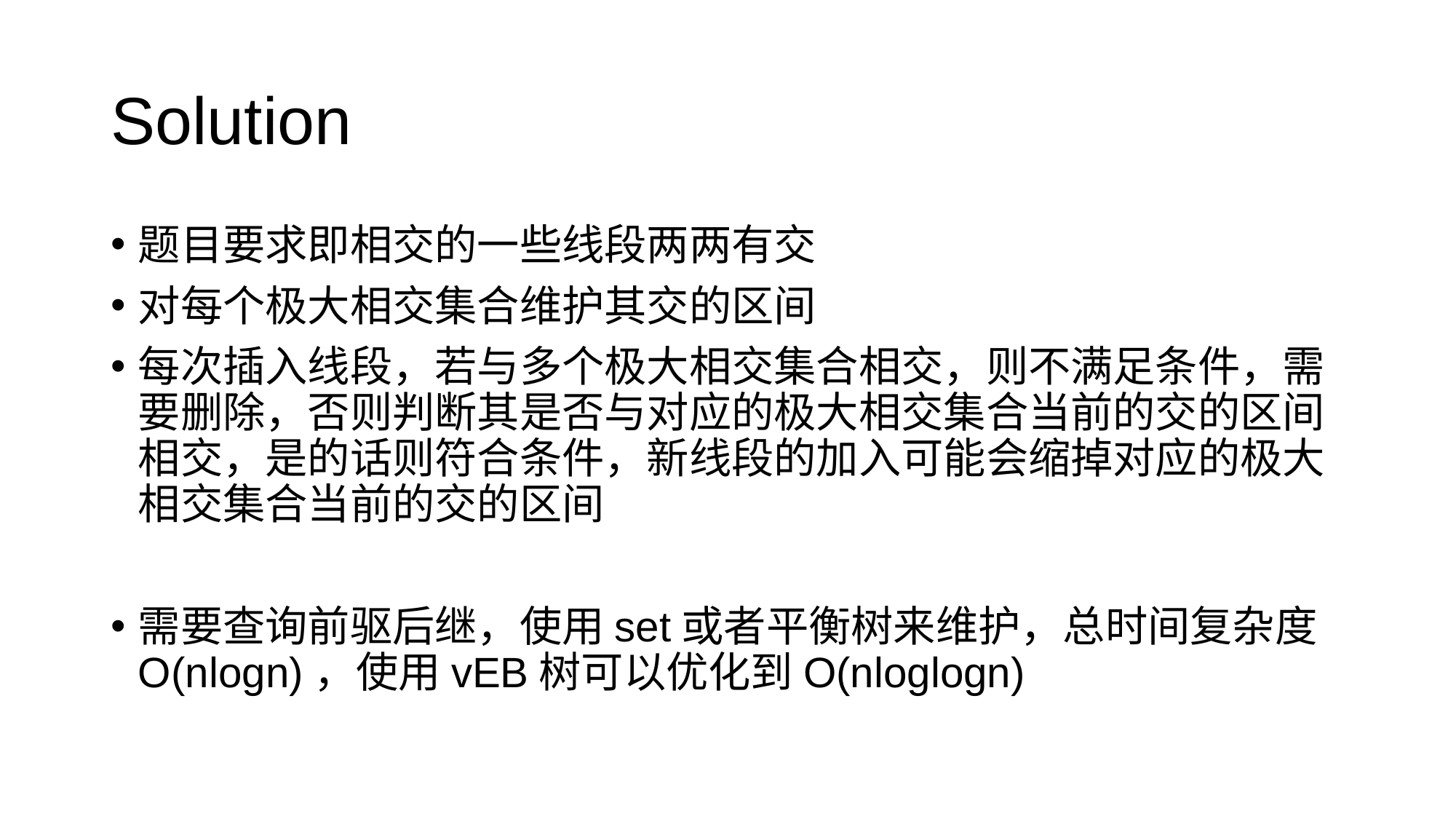

# Solution
题目要求即相交的一些线段两两有交
对每个极大相交集合维护其交的区间
每次插入线段，若与多个极大相交集合相交，则不满足条件，需要删除，否则判断其是否与对应的极大相交集合当前的交的区间相交，是的话则符合条件，新线段的加入可能会缩掉对应的极大相交集合当前的交的区间

需要查询前驱后继，使用set或者平衡树来维护，总时间复杂度 O(nlogn)，使用vEB树可以优化到O(nloglogn)